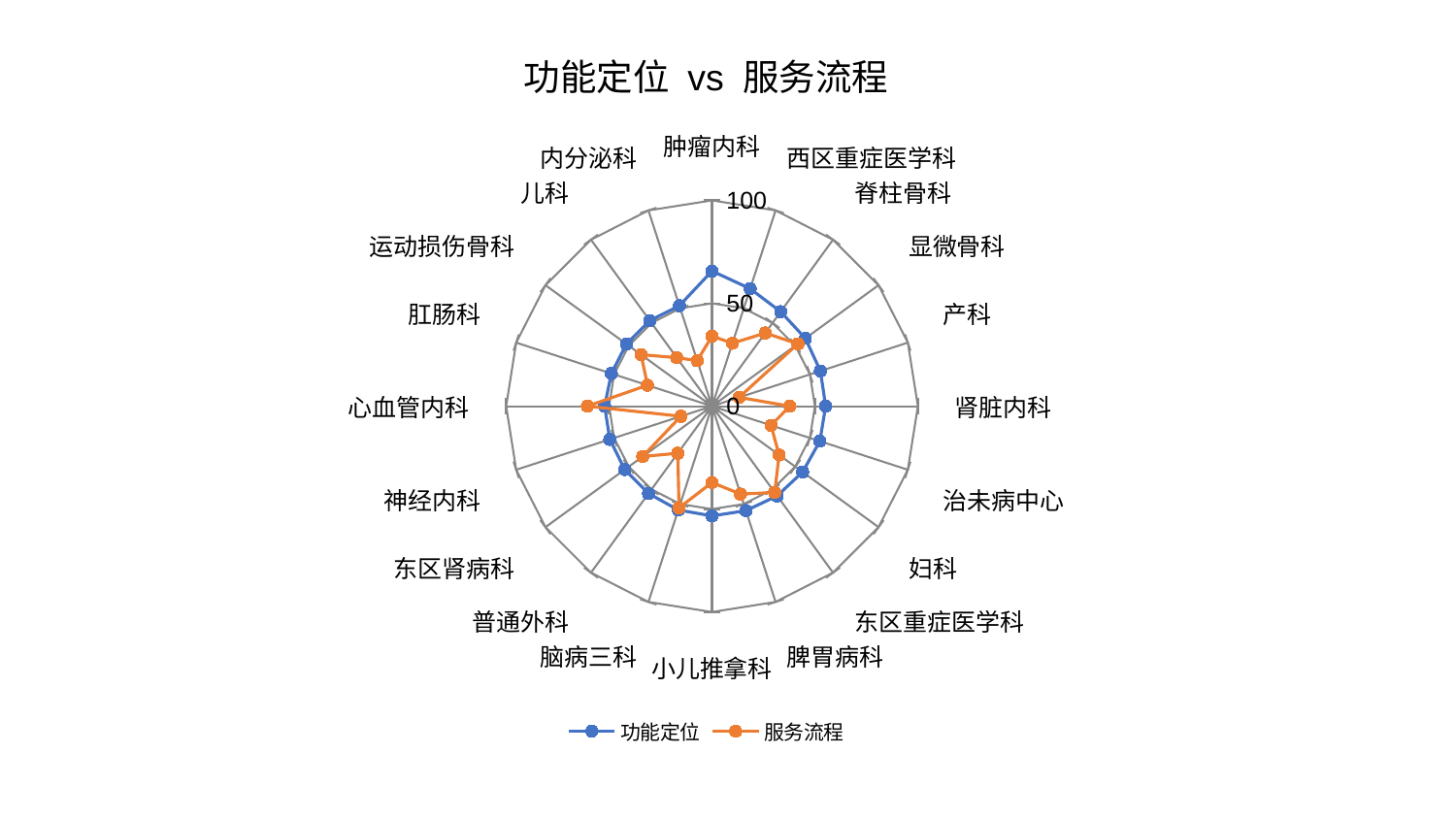

### Chart: 功能定位 vs 服务流程

| Category | 功能定位 | 服务流程 |
|---|---|---|
| 肿瘤内科 | 65.68948085730007 | 34.06859878237904 |
| 西区重症医学科 | 60.01793353561532 | 32.16520073777793 |
| 脊柱骨科 | 56.74981493641563 | 43.95750409264634 |
| 显微骨科 | 56.05795880052649 | 51.54071386198892 |
| 产科 | 55.37065440147561 | 13.832806906564898 |
| 肾脏内科 | 55.224687626550285 | 37.83820671674299 |
| 治未病中心 | 55.08354508598939 | 30.14613624047543 |
| 妇科 | 54.41991504499105 | 40.3117493917378 |
| 东区重症医学科 | 53.877921660887374 | 51.804698501984575 |
| 脾胃病科 | 53.37450431354473 | 44.92620465670724 |
| 小儿推拿科 | 53.3283249086521 | 37.101324064782446 |
| 脑病三科 | 53.0392964784573 | 51.9510504681632 |
| 普通外科 | 52.46896036003752 | 28.271749442712643 |
| 东区肾病科 | 52.38519069980168 | 41.62262899806681 |
| 神经内科 | 52.20643672663305 | 15.904254898500394 |
| 心血管内科 | 52.15111406879959 | 60.542398441693756 |
| 肛肠科 | 51.41793842229576 | 32.95839121213538 |
| 运动损伤骨科 | 51.40504319491733 | 42.62025986730019 |
| 儿科 | 51.401966547621015 | 29.15341331558617 |
| 内分泌科 | 51.332167451193975 | 23.244686307133996 |
36